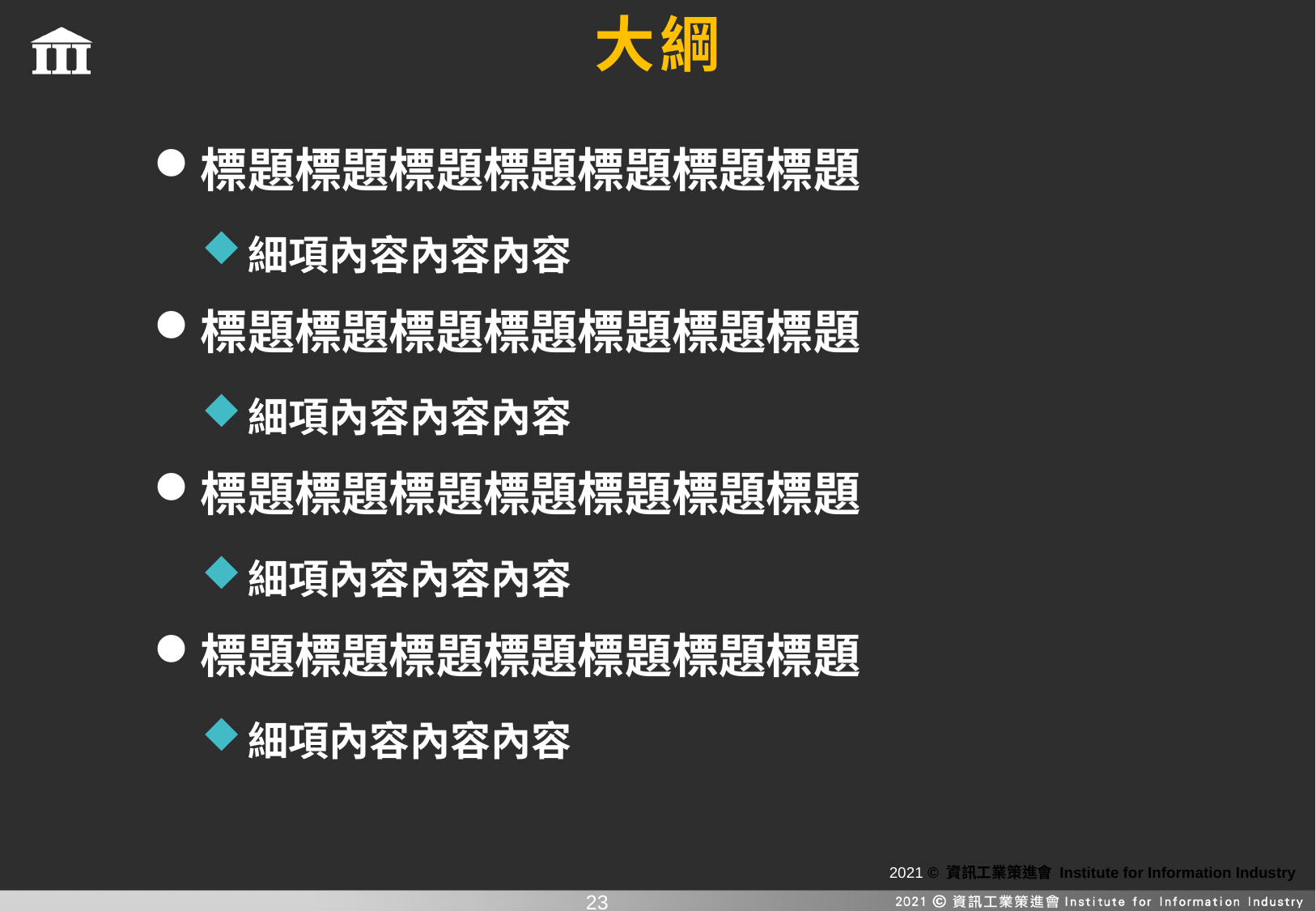

大綱
標題標題標題標題標題標題標題
細項內容內容內容
標題標題標題標題標題標題標題
細項內容內容內容
標題標題標題標題標題標題標題
細項內容內容內容
標題標題標題標題標題標題標題
細項內容內容內容
2021 © 資訊工業策進會 Institute for Information Industry